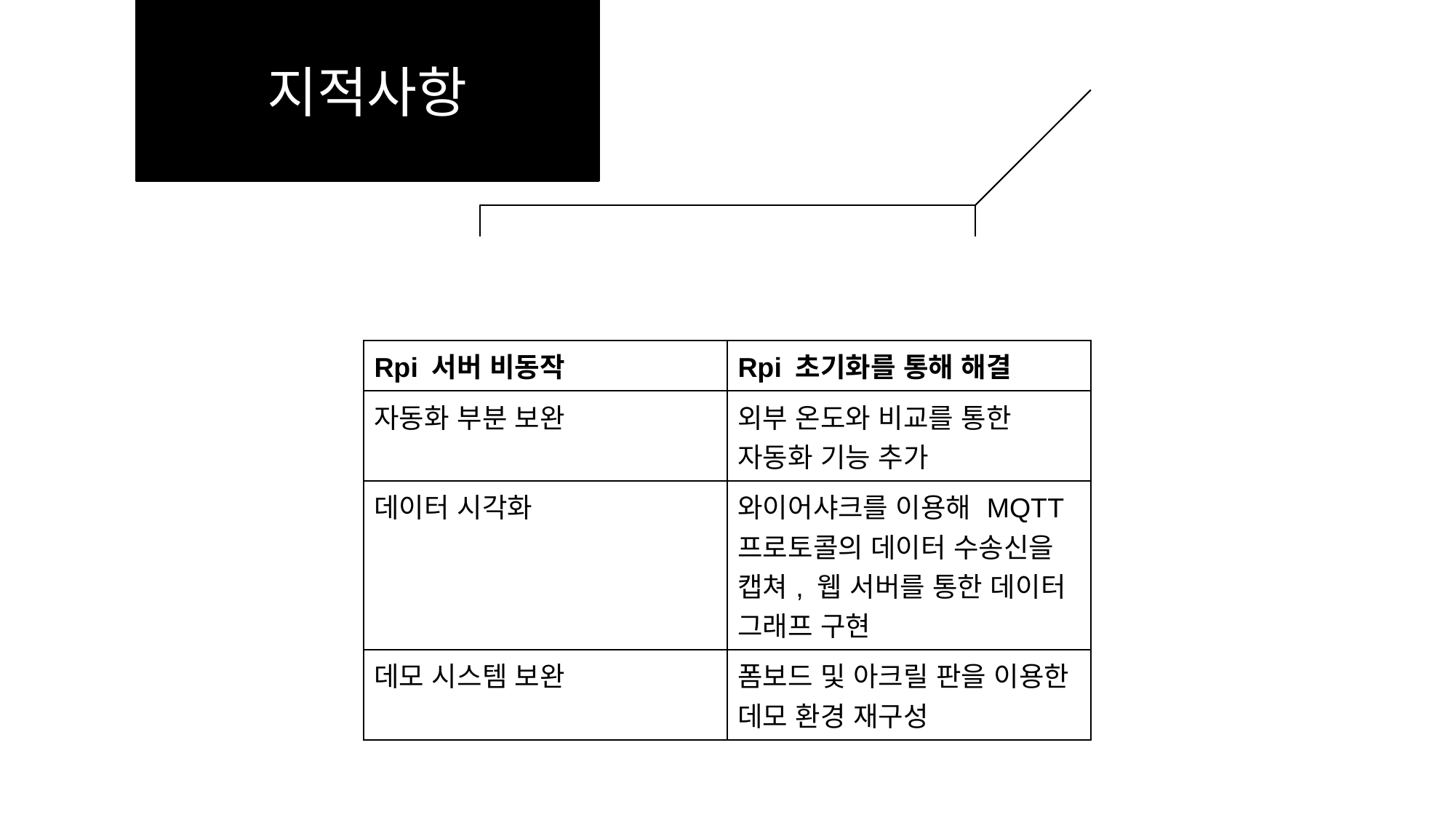

지적사항

| Rpi 서버 비동작 | Rpi 초기화를 통해 해결 |
| --- | --- |
| 자동화 부분 보완 | 외부 온도와 비교를 통한 자동화 기능 추가 |
| 데이터 시각화 | 와이어샤크를 이용해 MQTT 프로토콜의 데이터 수송신을 캡쳐, 웹 서버를 통한 데이터 그래프 구현 |
| 데모 시스템 보완 | 폼보드 및 아크릴 판을 이용한 데모 환경 재구성 |
47
49